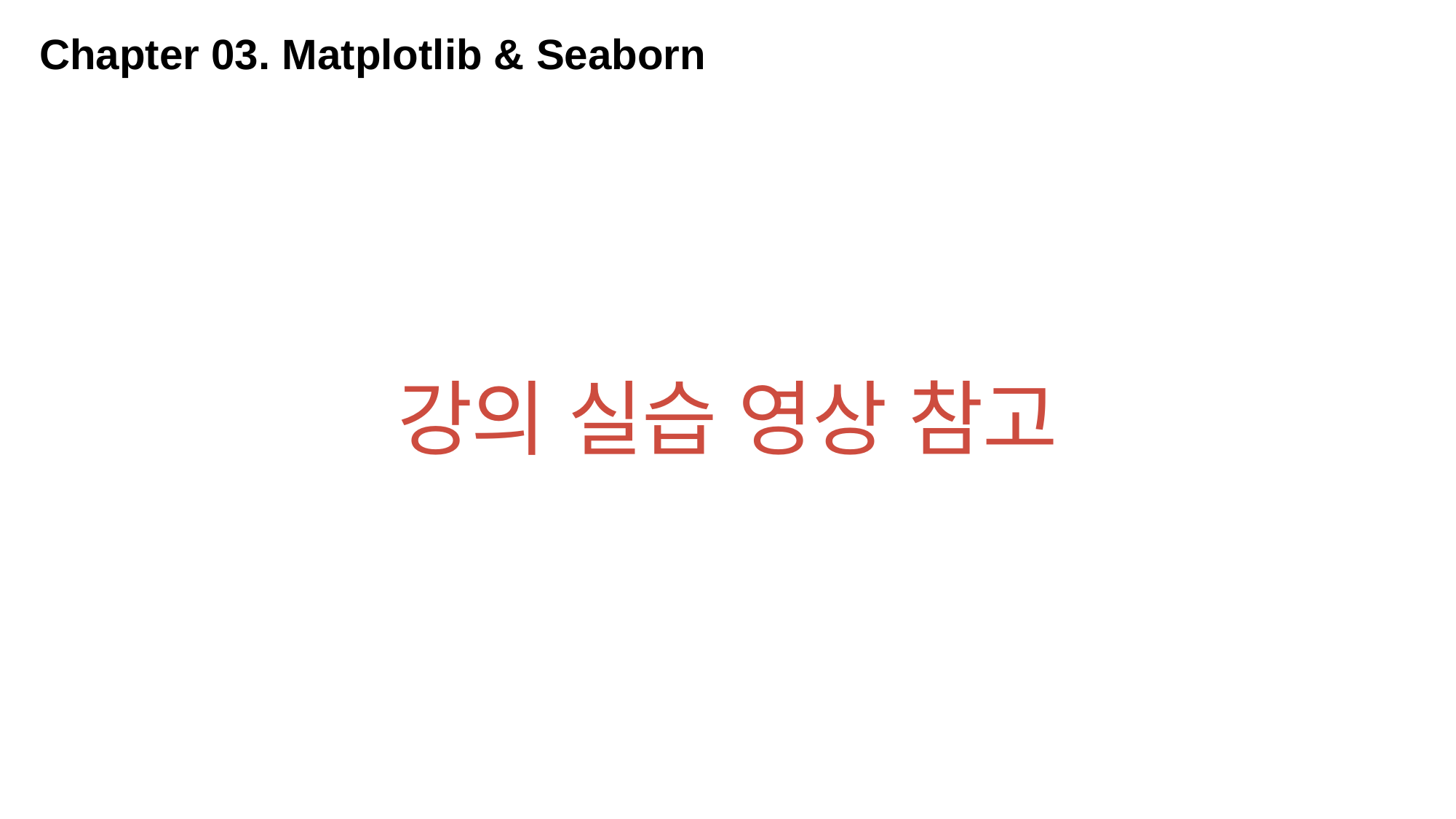

Chapter 03. Matplotlib & Seaborn
강의 실습 영상 참고